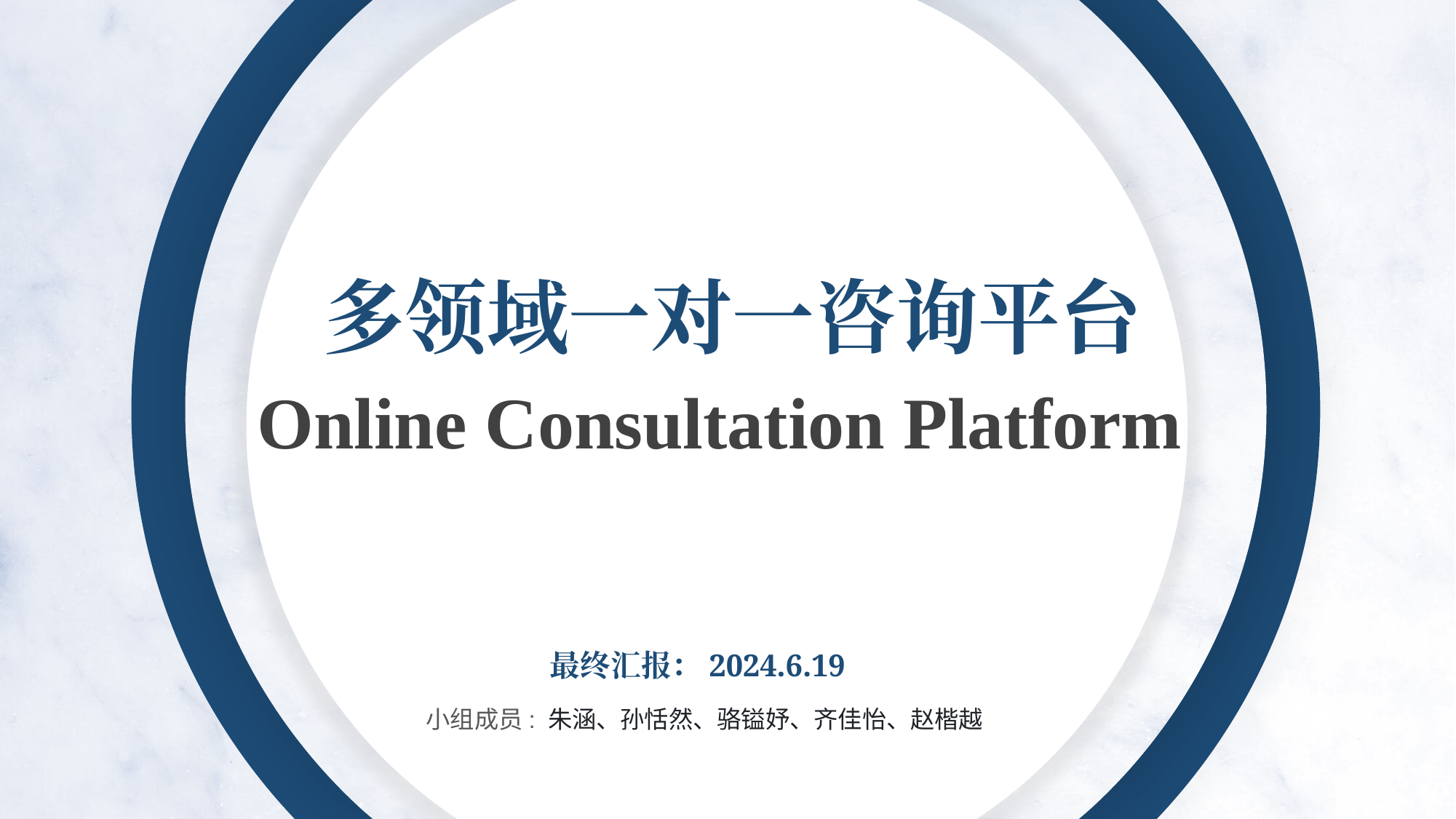

多领域一对一咨询平台
Online Consultation Platform
最终汇报：2024.6.19
小组成员: 朱涵、孙恬然、骆镒妤、齐佳怡、赵楷越